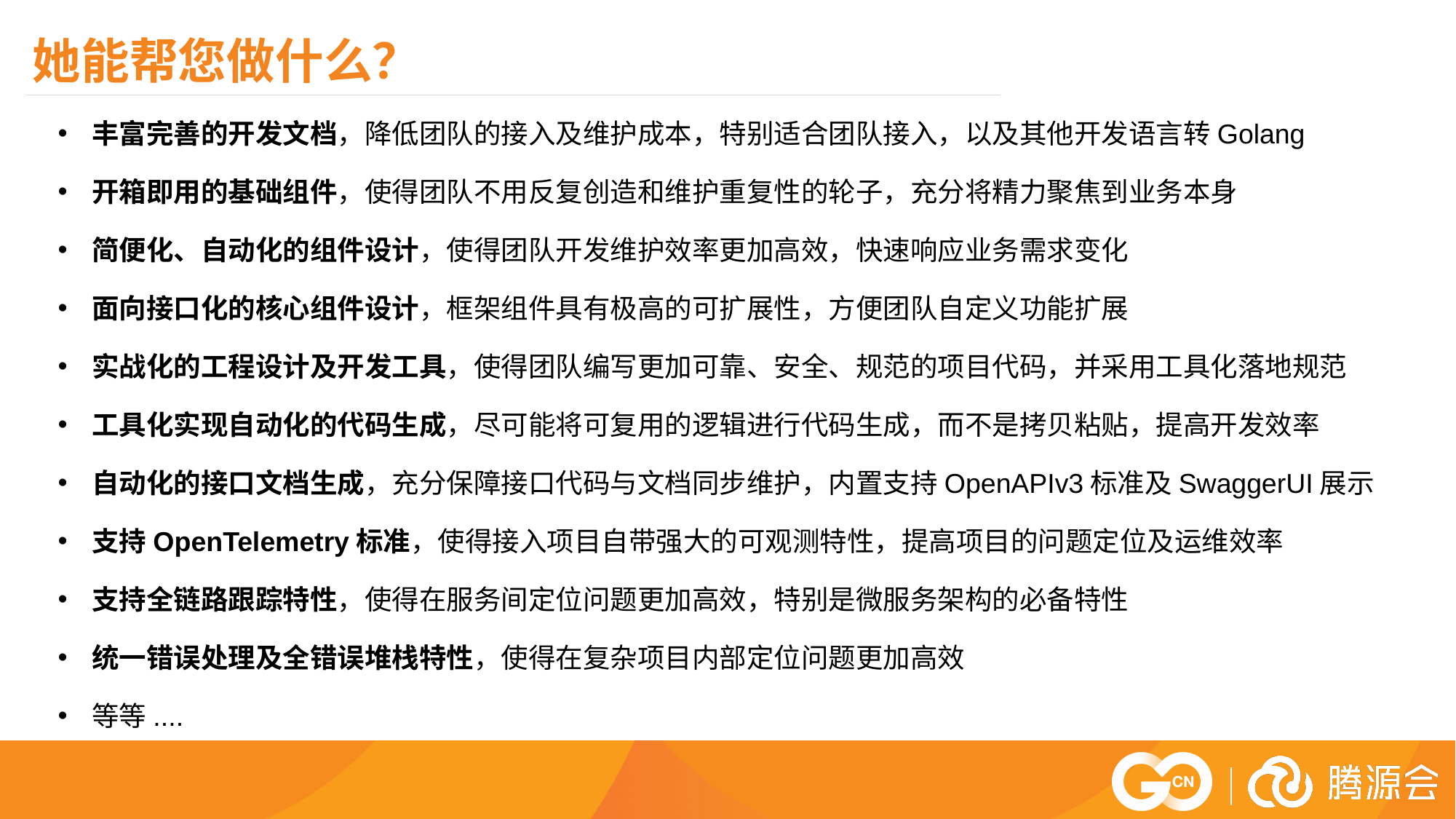

她能帮您做什么？
丰富完善的开发文档，降低团队的接入及维护成本，特别适合团队接入，以及其他开发语言转Golang
开箱即用的基础组件，使得团队不用反复创造和维护重复性的轮子，充分将精力聚焦到业务本身
简便化、自动化的组件设计，使得团队开发维护效率更加高效，快速响应业务需求变化
面向接口化的核心组件设计，框架组件具有极高的可扩展性，方便团队自定义功能扩展
实战化的工程设计及开发工具，使得团队编写更加可靠、安全、规范的项目代码，并采用工具化落地规范
工具化实现自动化的代码生成，尽可能将可复用的逻辑进行代码生成，而不是拷贝粘贴，提高开发效率
自动化的接口文档生成，充分保障接口代码与文档同步维护，内置支持OpenAPIv3标准及SwaggerUI展示
支持OpenTelemetry标准，使得接入项目自带强大的可观测特性，提高项目的问题定位及运维效率
支持全链路跟踪特性，使得在服务间定位问题更加高效，特别是微服务架构的必备特性
统一错误处理及全错误堆栈特性，使得在复杂项目内部定位问题更加高效
等等....